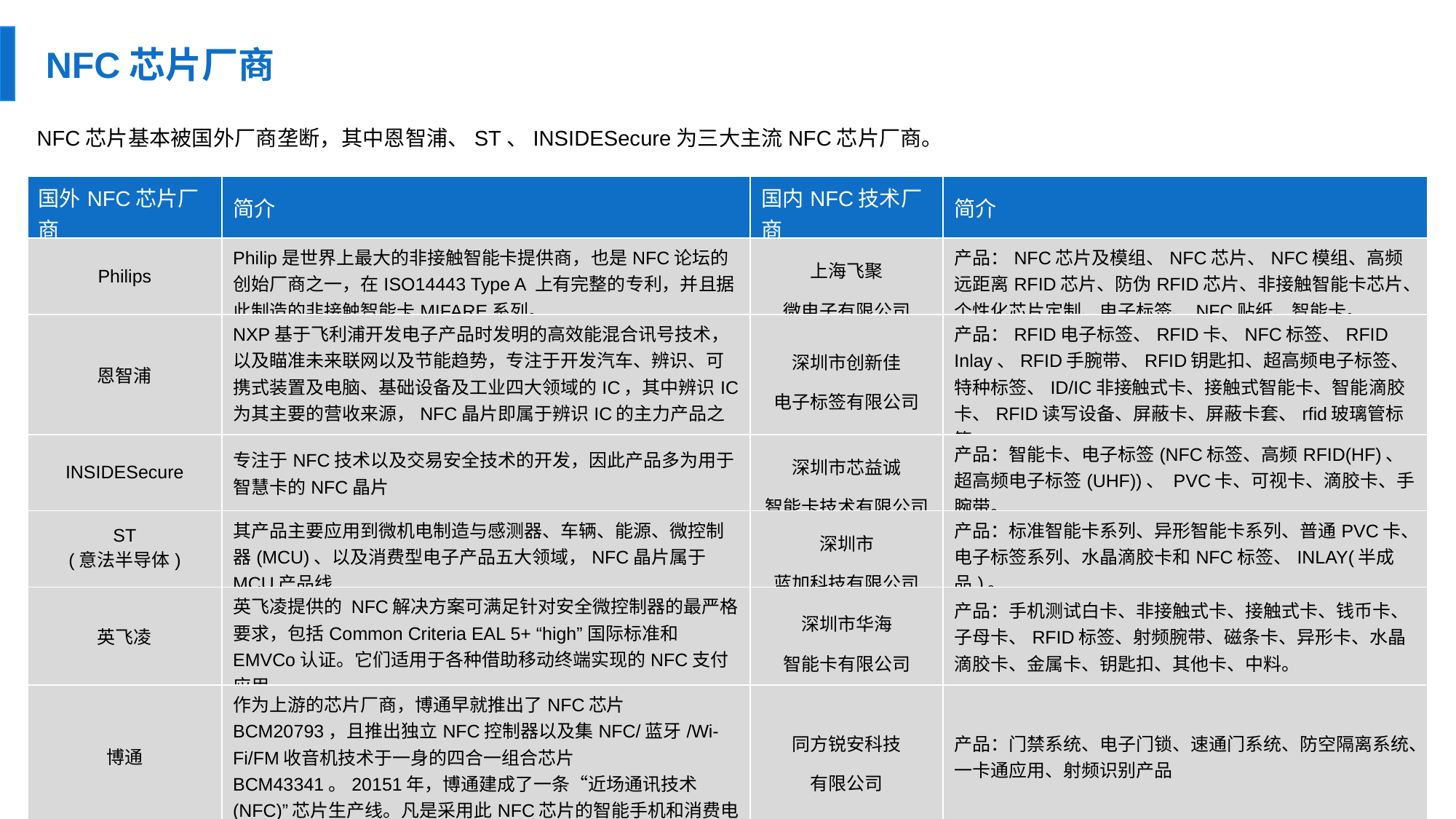

NFC芯片厂商
NFC芯片基本被国外厂商垄断，其中恩智浦、ST、INSIDESecure为三大主流NFC芯片厂商。
| 国外NFC芯片厂商 | 简介 | 国内NFC技术厂商 | 简介 |
| --- | --- | --- | --- |
| Philips | Philip是世界上最大的非接触智能卡提供商，也是NFC论坛的创始厂商之一，在ISO14443 Type A 上有完整的专利，并且据此制造的非接触智能卡MIFARE系列。 | 上海飞聚 微电子有限公司 | 产品：NFC芯片及模组、NFC芯片、NFC模组、高频远距离RFID芯片、防伪RFID芯片、非接触智能卡芯片、个性化芯片定制、电子标签、NFC贴纸、智能卡。 |
| 恩智浦 | NXP基于飞利浦开发电子产品时发明的高效能混合讯号技术，以及瞄准未来联网以及节能趋势，专注于开发汽车、辨识、可携式装置及电脑、基础设备及工业四大领域的IC，其中辨识IC为其主要的营收来源，NFC晶片即属于辨识IC的主力产品之一。 | 深圳市创新佳 电子标签有限公司 | 产品：RFID电子标签、RFID卡、NFC标签、RFID Inlay、RFID手腕带、RFID钥匙扣、超高频电子标签、特种标签、ID/IC非接触式卡、接触式智能卡、智能滴胶卡、RFID读写设备、屏蔽卡、屏蔽卡套、rfid玻璃管标签。 |
| INSIDESecure | 专注于NFC技术以及交易安全技术的开发，因此产品多为用于智慧卡的NFC晶片 | 深圳市芯益诚 智能卡技术有限公司 | 产品：智能卡、电子标签(NFC标签、高频RFID(HF)、超高频电子标签(UHF))、 PVC卡、可视卡、滴胶卡、手腕带。 |
| ST (意法半导体) | 其产品主要应用到微机电制造与感测器、车辆、能源、微控制器(MCU)、以及消费型电子产品五大领域，NFC晶片属于MCU产品线 | 深圳市 蓝加科技有限公司 | 产品：标准智能卡系列、异形智能卡系列、普通PVC卡、电子标签系列、水晶滴胶卡和NFC标签、INLAY(半成品)。 |
| 英飞凌 | 英飞凌提供的 NFC解决方案可满足针对安全微控制器的最严格要求，包括Common Criteria EAL 5+ “high”国际标准和EMVCo认证。它们适用于各种借助移动终端实现的NFC支付应用。 | 深圳市华海 智能卡有限公司 | 产品：手机测试白卡、非接触式卡、接触式卡、钱币卡、子母卡、RFID标签、射频腕带、磁条卡、异形卡、水晶滴胶卡、金属卡、钥匙扣、其他卡、中料。 |
| 博通 | 作为上游的芯片厂商，博通早就推出了NFC芯片BCM20793，且推出独立NFC控制器以及集NFC/蓝牙/Wi-Fi/FM收音机技术于一身的四合一组合芯片BCM43341。20151年，博通建成了一条“近场通讯技术(NFC)”芯片生产线。凡是采用此NFC芯片的智能手机和消费电子产品就可以变身为“移动钱包”。 | 同方锐安科技 有限公司 | 产品：门禁系统、电子门锁、速通门系统、防空隔离系统、一卡通应用、射频识别产品 |
| SONY | 与Philips相类似，SONY同样是NFC论坛的创始者，SONY的Felica系列智能卡，遵循 ISO14443 Type C的标准，而这一标准，也同样由SONY创始，并在世界范围内申请了专利。 | 深圳市电晨科技 有限公司 | 产品：NFC模块，NFC烧入工具，NFC测试工具，蓝牙成品测试工具 |